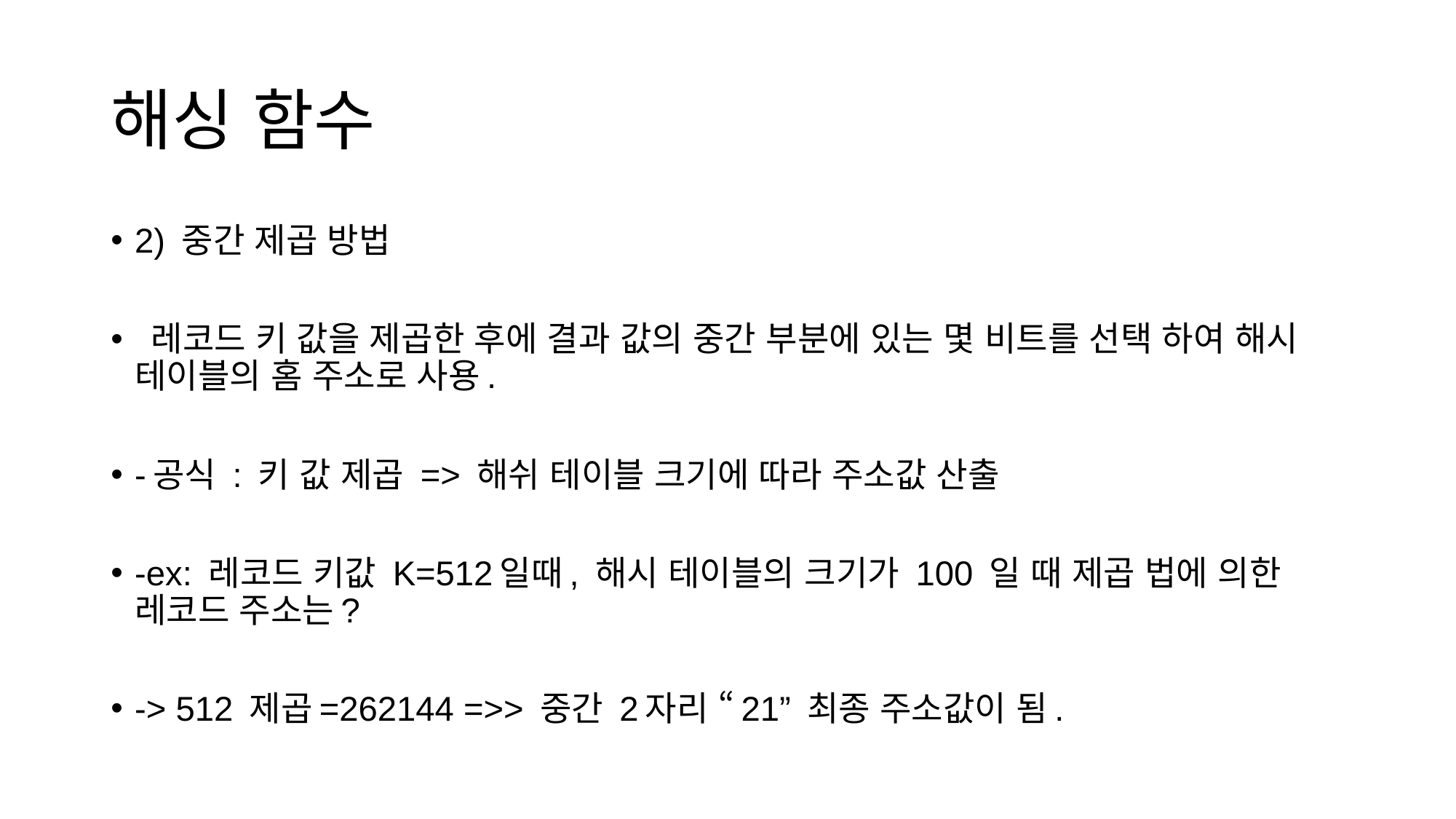

# 해싱 함수
2) 중간 제곱 방법

 레코드 키 값을 제곱한 후에 결과 값의 중간 부분에 있는 몇 비트를 선택 하여 해시 테이블의 홈 주소로 사용.

-공식 : 키 값 제곱 => 해쉬 테이블 크기에 따라 주소값 산출

-ex: 레코드 키값 K=512일때, 해시 테이블의 크기가 100 일 때 제곱 법에 의한 레코드 주소는?

-> 512 제곱=262144 =>> 중간 2자리 “21” 최종 주소값이 됨.